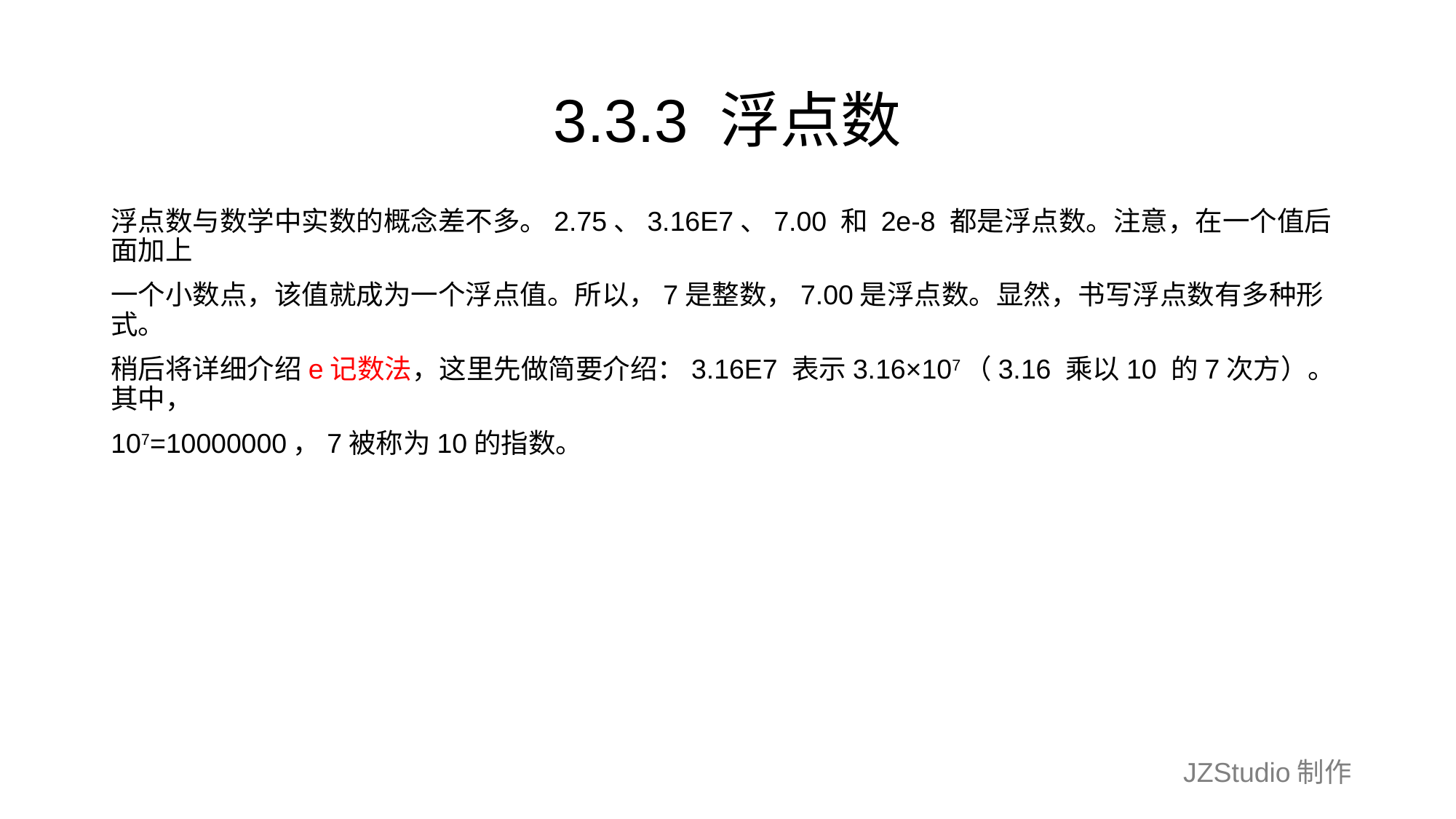

# 3.3.3 浮点数
浮点数与数学中实数的概念差不多。2.75、3.16E7、7.00 和 2e-8 都是浮点数。注意，在一个值后面加上
一个小数点，该值就成为一个浮点值。所以，7是整数，7.00是浮点数。显然，书写浮点数有多种形式。
稍后将详细介绍e记数法，这里先做简要介绍：3.16E7 表示3.16×107（3.16 乘以10 的7次方）。其中，
107=10000000，7被称为10的指数。